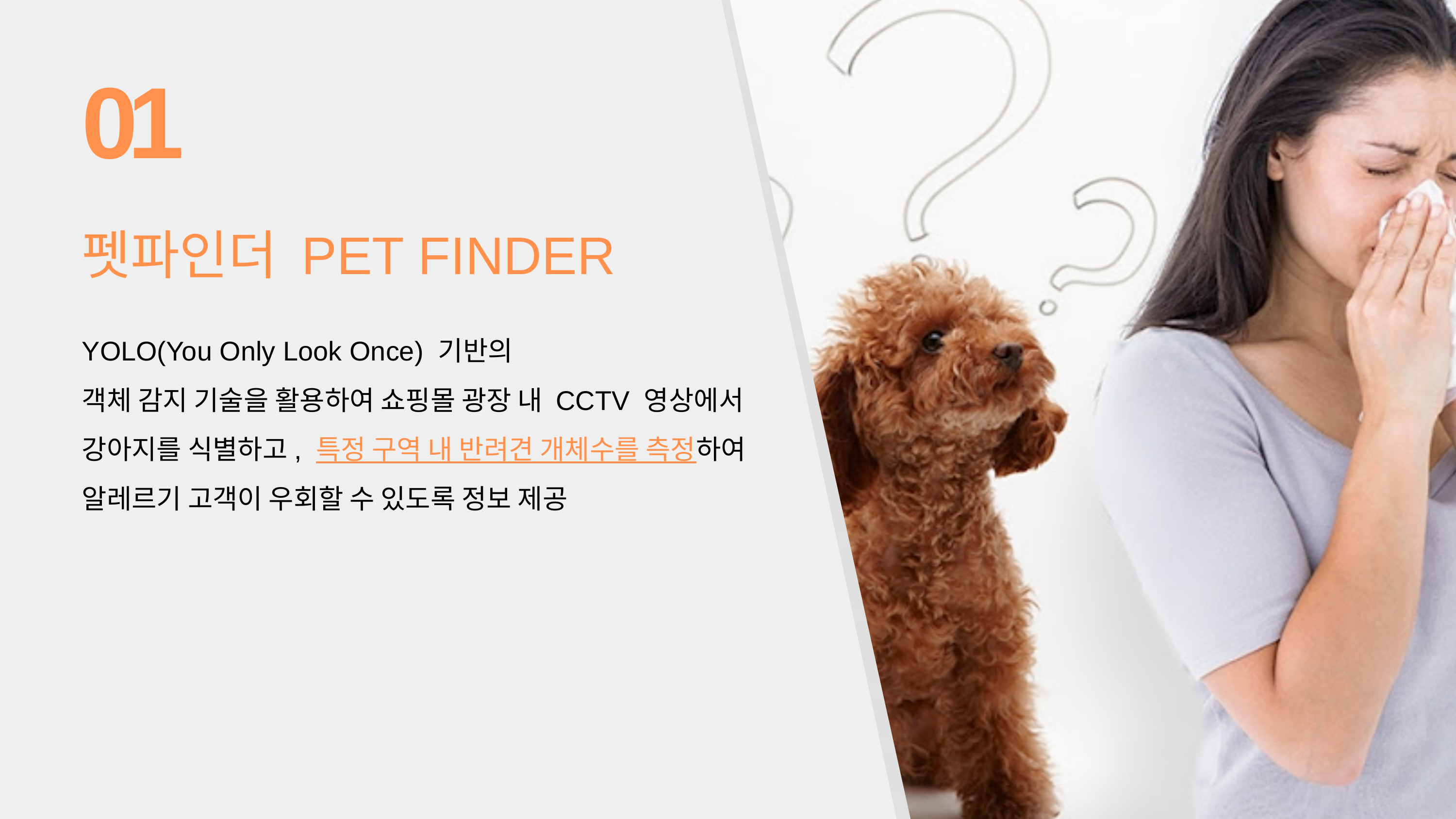

01
펫파인더 PET FINDER
YOLO(You Only Look Once) 기반의
객체 감지 기술을 활용하여 쇼핑몰 광장 내 CCTV 영상에서
강아지를 식별하고, 특정 구역 내 반려견 개체수를 측정하여
알레르기 고객이 우회할 수 있도록 정보 제공